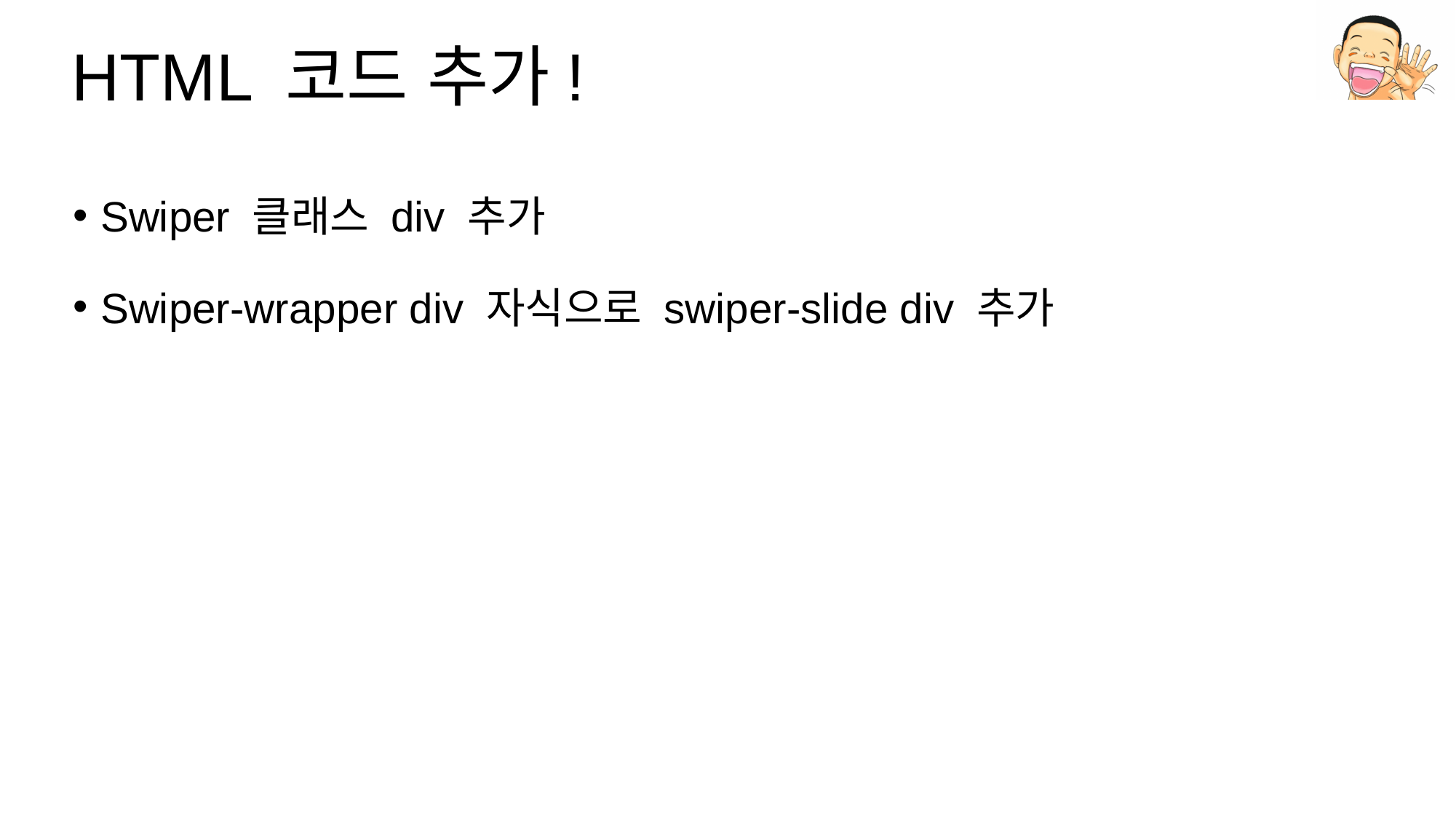

# HTML 코드 추가!
Swiper 클래스 div 추가
Swiper-wrapper div 자식으로 swiper-slide div 추가